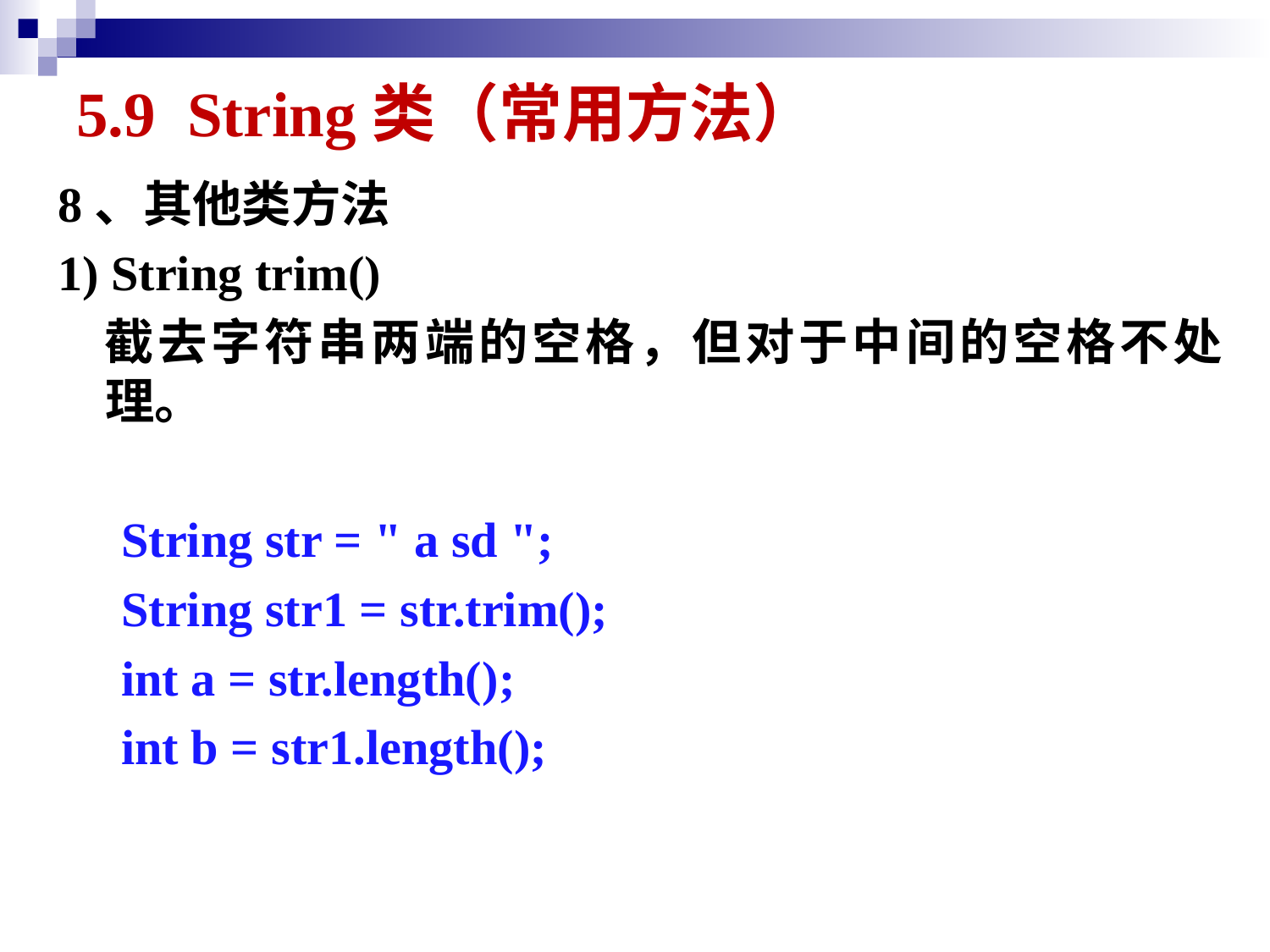

# 5.9  String类（常用方法）
8、其他类方法
1) String trim()
  截去字符串两端的空格，但对于中间的空格不处理。

String str = " a sd ";
String str1 = str.trim();
int a = str.length();
int b = str1.length();